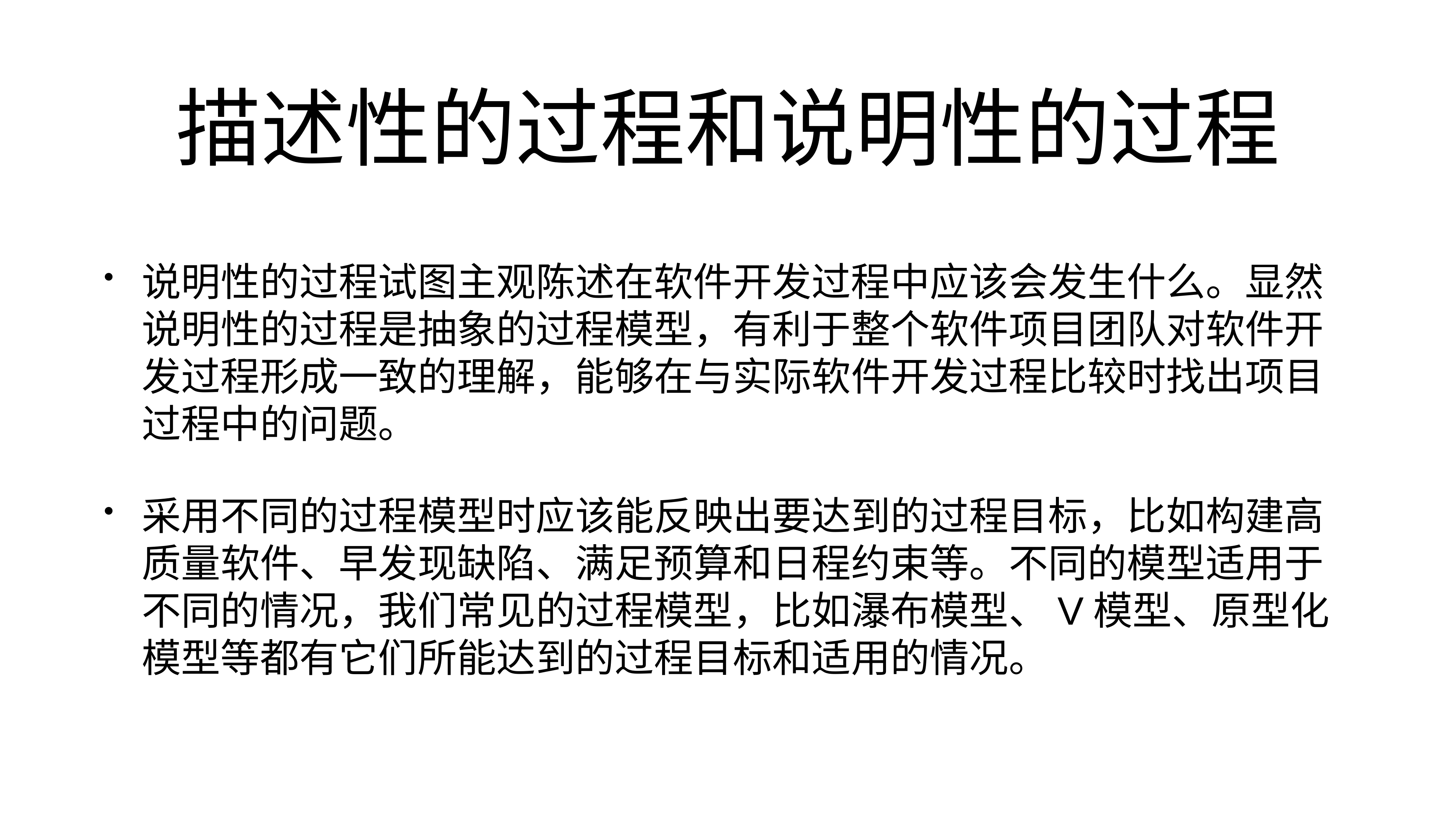

# 描述性的过程和说明性的过程
说明性的过程试图主观陈述在软件开发过程中应该会发生什么。显然说明性的过程是抽象的过程模型，有利于整个软件项目团队对软件开发过程形成一致的理解，能够在与实际软件开发过程比较时找出项目过程中的问题。
采用不同的过程模型时应该能反映出要达到的过程目标，比如构建高质量软件、早发现缺陷、满足预算和日程约束等。不同的模型适用于不同的情况，我们常见的过程模型，比如瀑布模型、V模型、原型化模型等都有它们所能达到的过程目标和适用的情况。